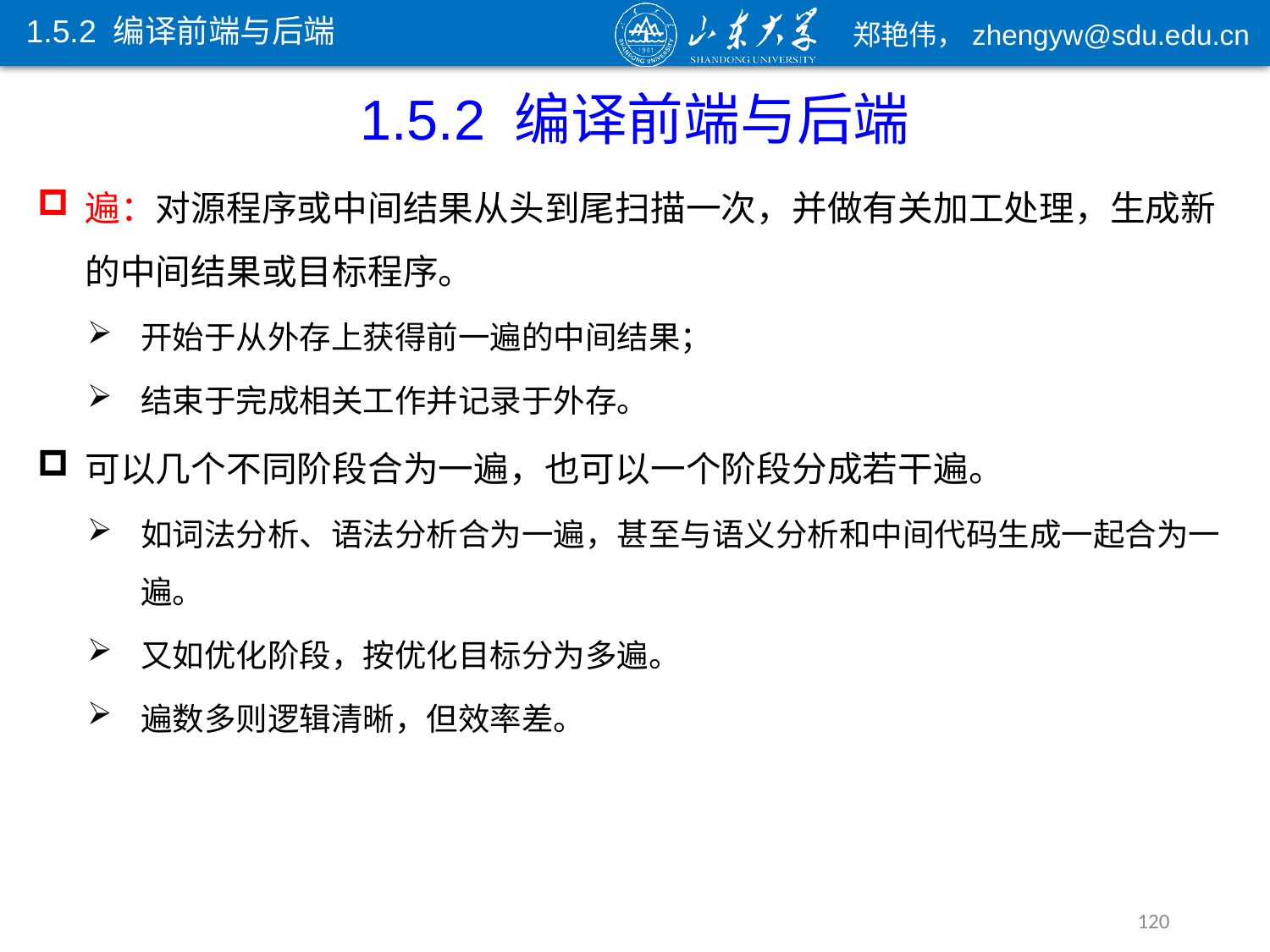

1.5.2 编译前端与后端
1.5.2 编译前端与后端
遍：对源程序或中间结果从头到尾扫描一次，并做有关加工处理，生成新的中间结果或目标程序。
开始于从外存上获得前一遍的中间结果；
结束于完成相关工作并记录于外存。
可以几个不同阶段合为一遍，也可以一个阶段分成若干遍。
如词法分析、语法分析合为一遍，甚至与语义分析和中间代码生成一起合为一遍。
又如优化阶段，按优化目标分为多遍。
遍数多则逻辑清晰，但效率差。
120